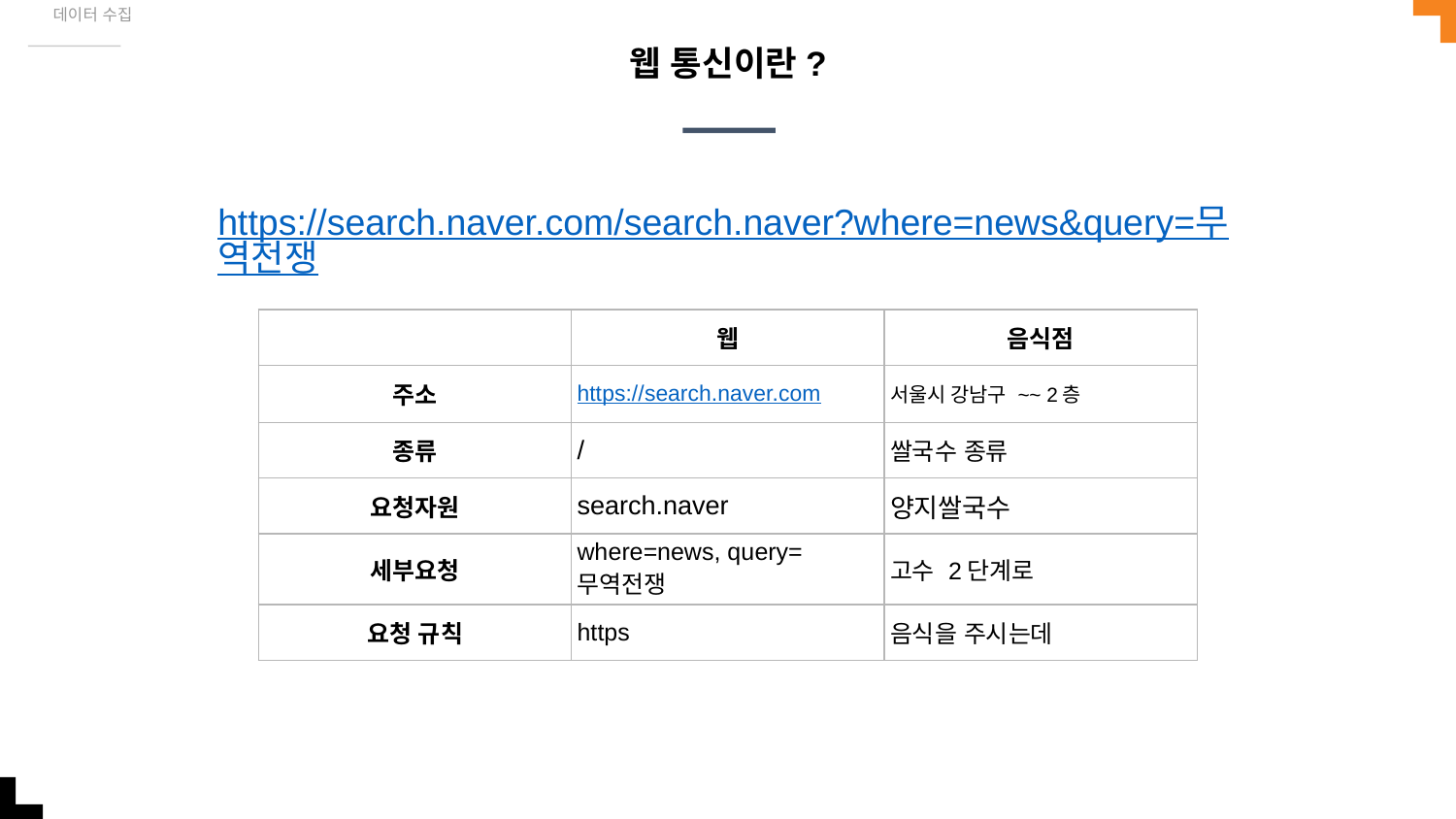

데이터 수집
# 웹 통신이란?
https://search.naver.com/search.naver?where=news&query=무역전쟁

|  | 웹 | 음식점 |
| --- | --- | --- |
| 주소 | https://search.naver.com | 서울시 강남구 ~~ 2층 |
| 종류 | / | 쌀국수 종류 |
| 요청자원 | search.naver | 양지쌀국수 |
| 세부요청 | where=news, query=무역전쟁 | 고수 2단계로 |
| 요청 규칙 | https | 음식을 주시는데 |
비슷하지 않나요??
비슷하지 않나요??
비슷하지 않나요??